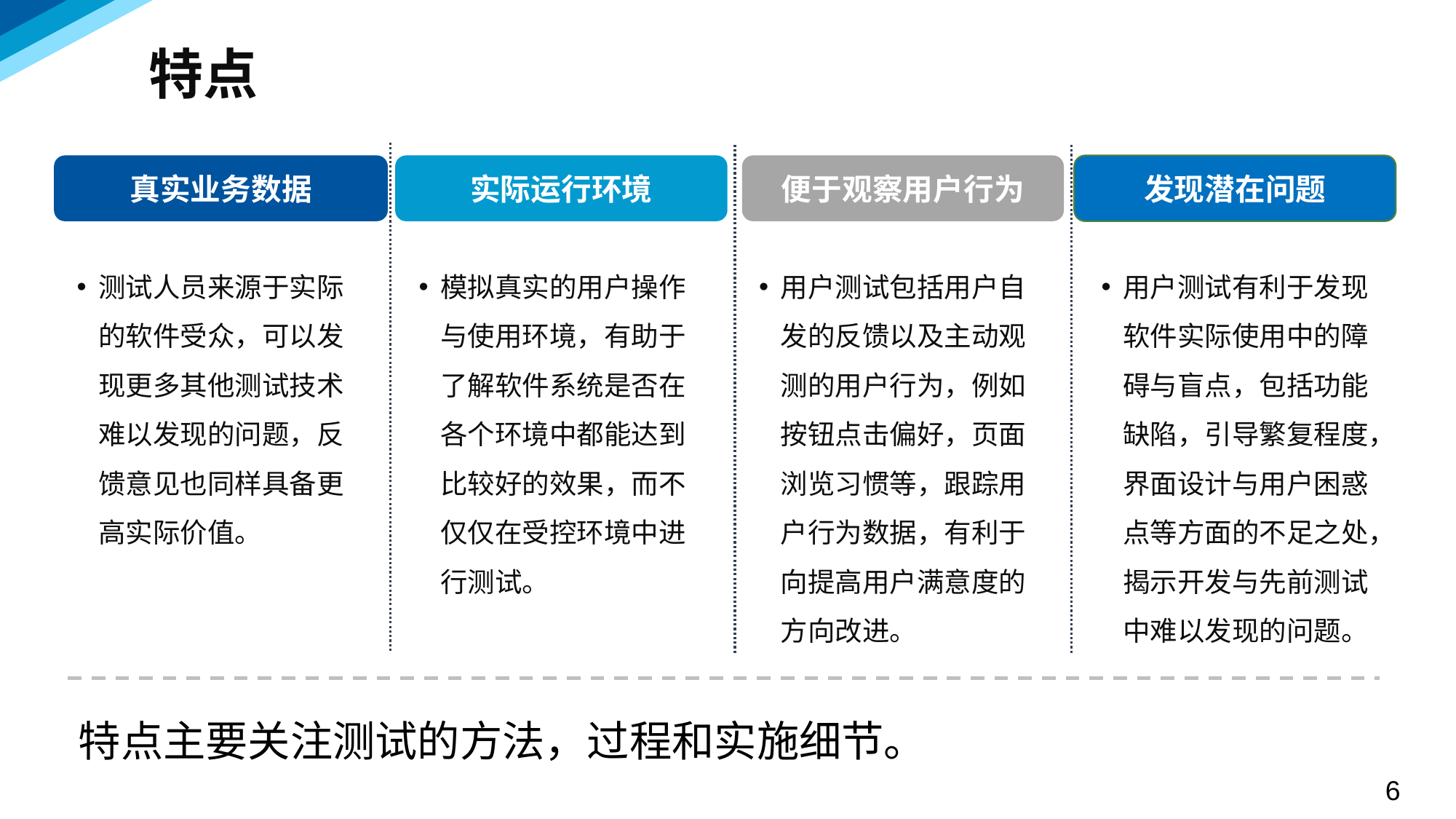

特点
真实业务数据
实际运行环境
便于观察用户行为
发现潜在问题
用户测试有利于发现软件实际使用中的障碍与盲点，包括功能缺陷，引导繁复程度，界面设计与用户困惑点等方面的不足之处，揭示开发与先前测试中难以发现的问题。
用户测试包括用户自发的反馈以及主动观测的用户行为，例如按钮点击偏好，页面浏览习惯等，跟踪用户行为数据，有利于向提高用户满意度的方向改进。
模拟真实的用户操作与使用环境，有助于了解软件系统是否在各个环境中都能达到比较好的效果，而不仅仅在受控环境中进行测试。
测试人员来源于实际的软件受众，可以发现更多其他测试技术难以发现的问题，反馈意见也同样具备更高实际价值。
特点主要关注测试的方法，过程和实施细节。
6